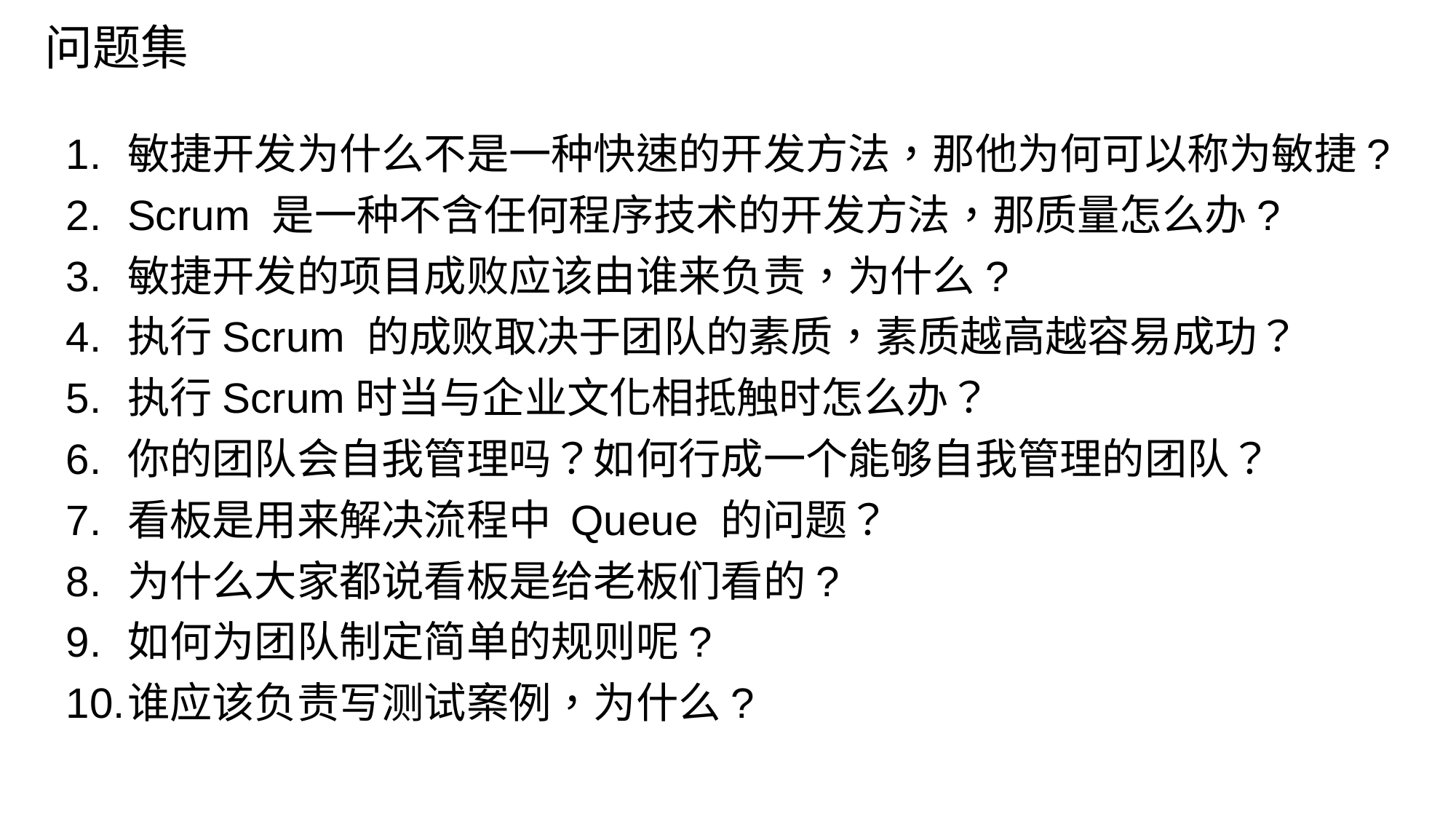

# 问题集
敏捷开发为什么不是一种快速的开发方法，那他为何可以称为敏捷?
Scrum 是一种不含任何程序技术的开发方法，那质量怎么办?
敏捷开发的项目成败应该由谁来负责，为什么?
执行Scrum 的成败取决于团队的素质，素质越高越容易成功？
执行Scrum时当与企业文化相抵触时怎么办？
你的团队会自我管理吗？如何行成一个能够自我管理的团队？
看板是用来解决流程中 Queue 的问题？
为什么大家都说看板是给老板们看的?
如何为团队制定简单的规则呢?
谁应该负责写测试案例，为什么?